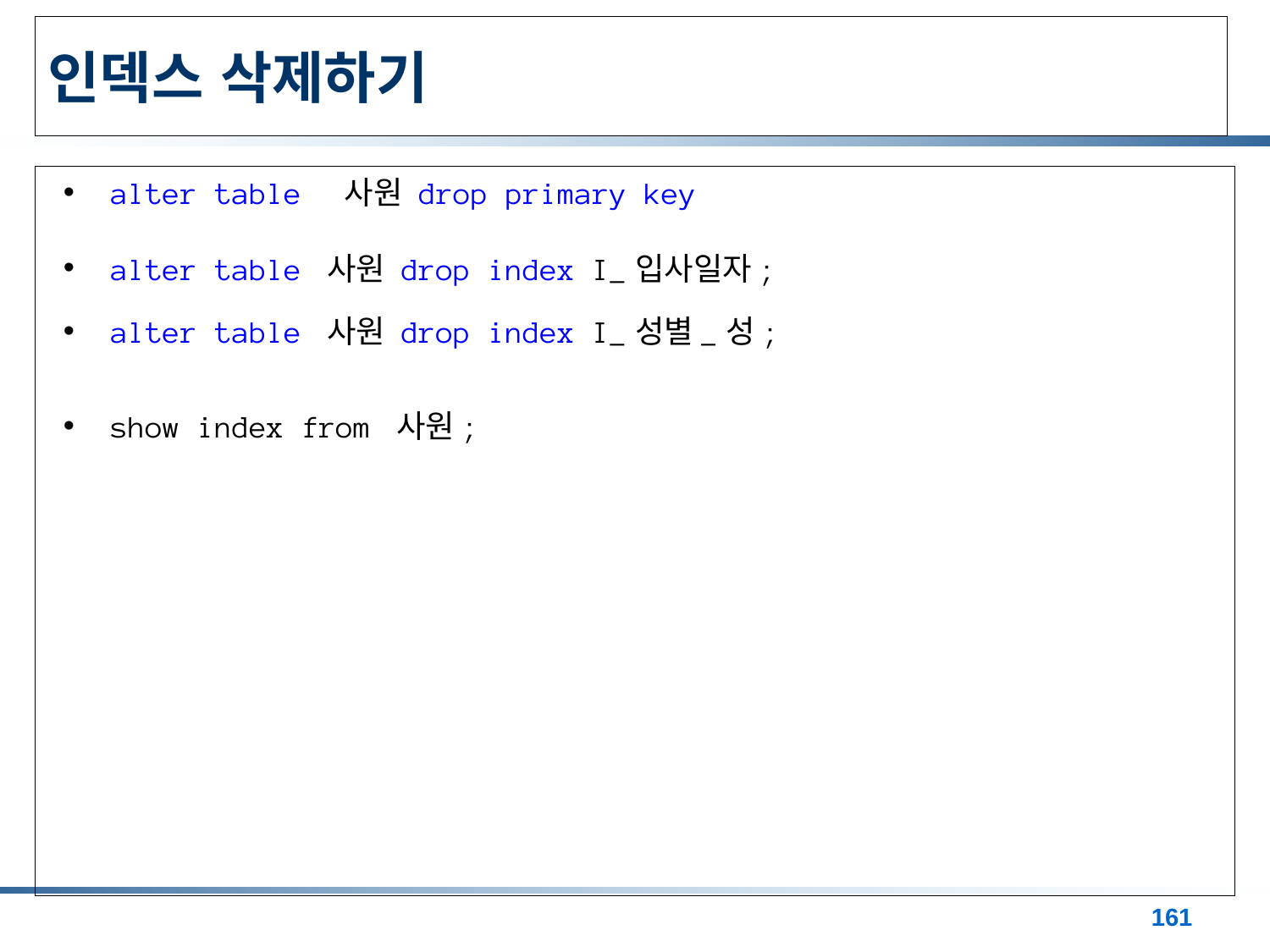

# 인덱스 삭제하기
alter table  사원 drop primary key

alter table 사원 drop index I_입사일자;

alter table 사원 drop index I_성별_성;

show index from 사원;